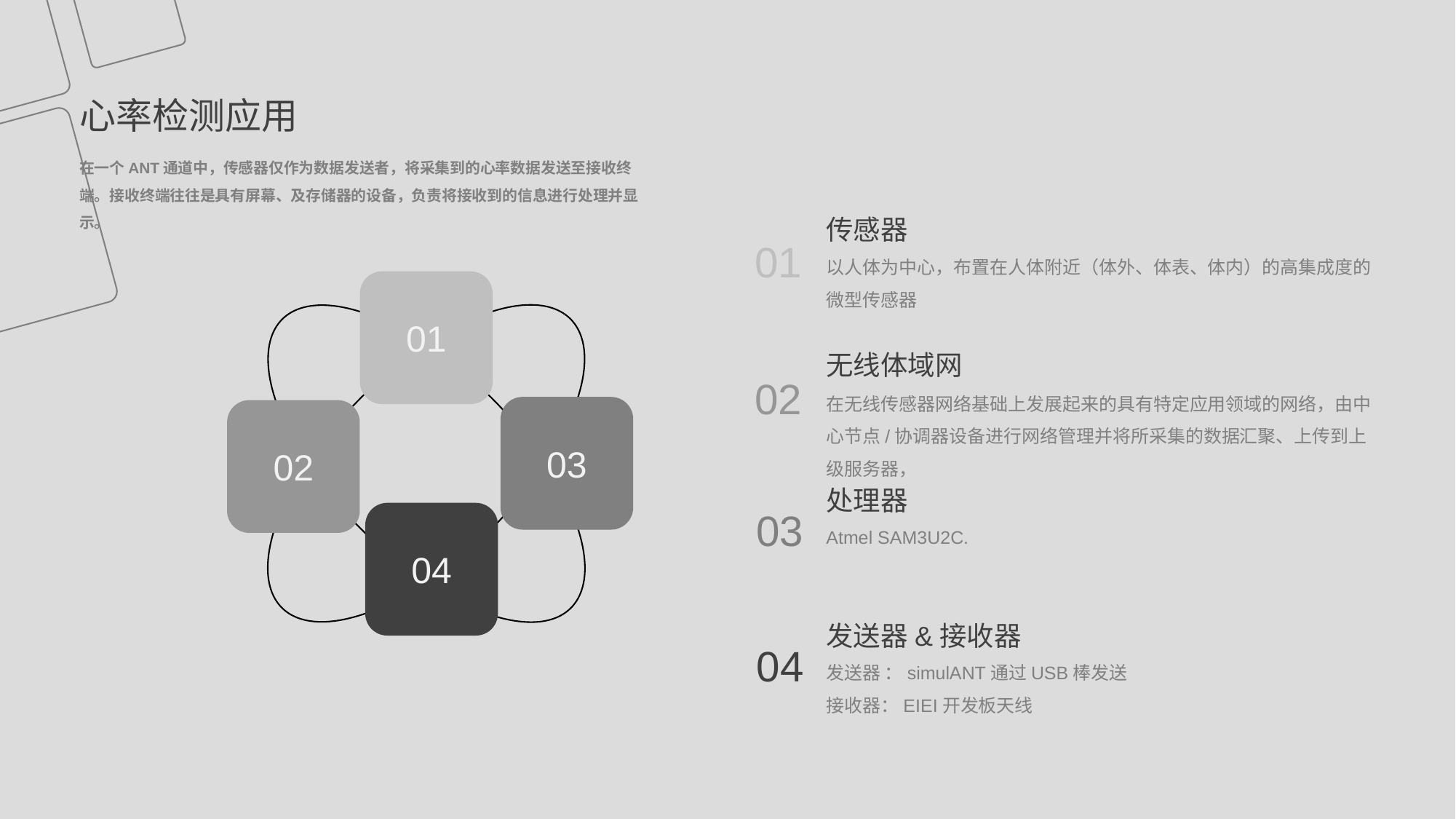

心率检测应用
在一个ANT通道中，传感器仅作为数据发送者，将采集到的心率数据发送至接收终端。接收终端往往是具有屏幕、及存储器的设备，负责将接收到的信息进行处理并显示。
传感器
以人体为中心，布置在人体附近（体外、体表、体内）的高集成度的微型传感器
无线体域网
在无线传感器网络基础上发展起来的具有特定应用领域的网络，由中心节点/协调器设备进行网络管理并将所采集的数据汇聚、上传到上级服务器，
处理器
Atmel SAM3U2C.
发送器&接收器
发送器 ：simulANT通过USB棒发送
接收器：EIEI开发板天线
01
02
03
04

01
03
02
04